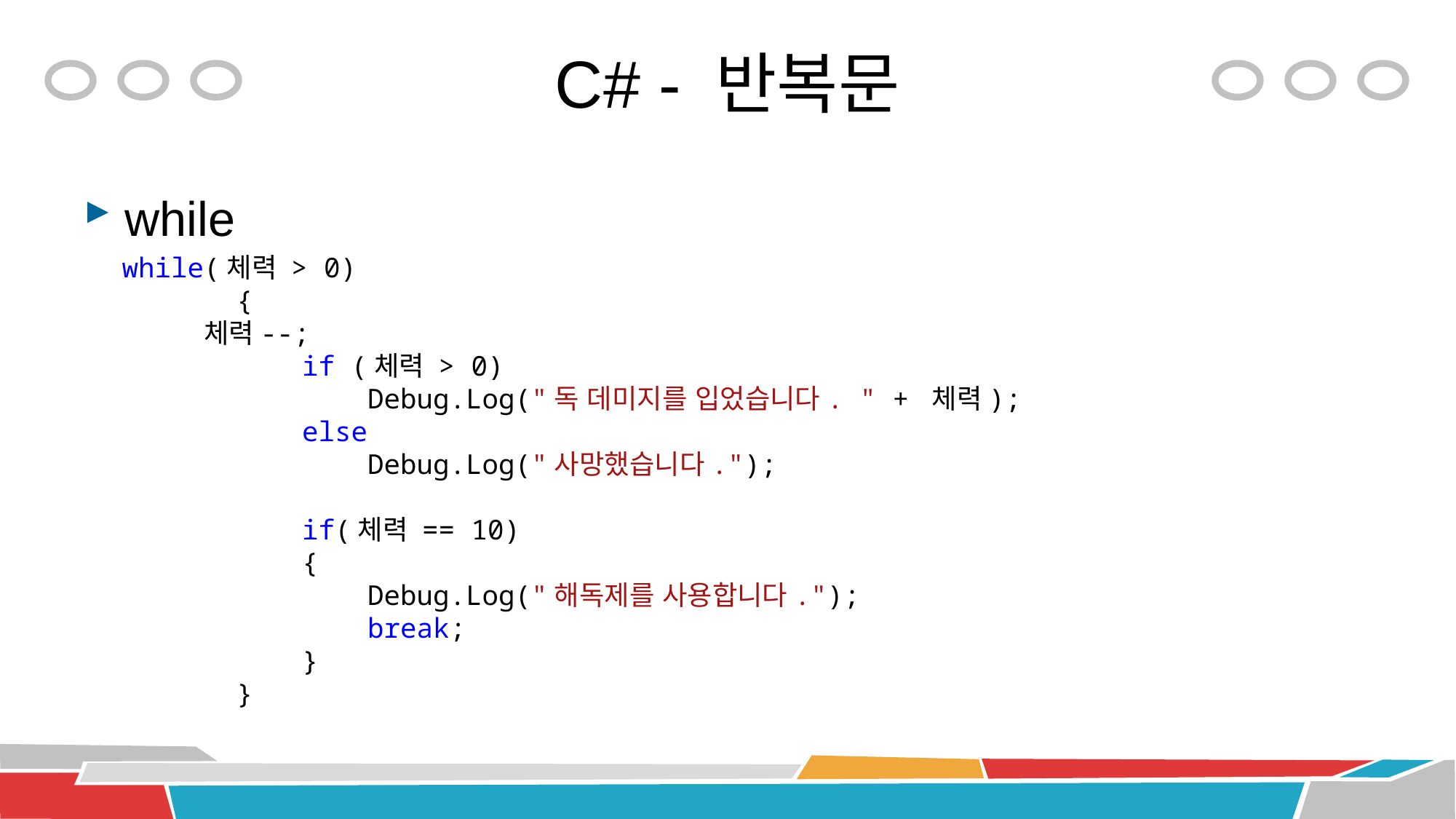

# C# - 반복문
while
 while(체력 > 0)
        {
            체력--;
            if (체력 > 0)
                Debug.Log("독 데미지를 입었습니다. " + 체력);
            else
                Debug.Log("사망했습니다.");

            if(체력 == 10)
            {
                Debug.Log("해독제를 사용합니다.");
                break;
            }
        }